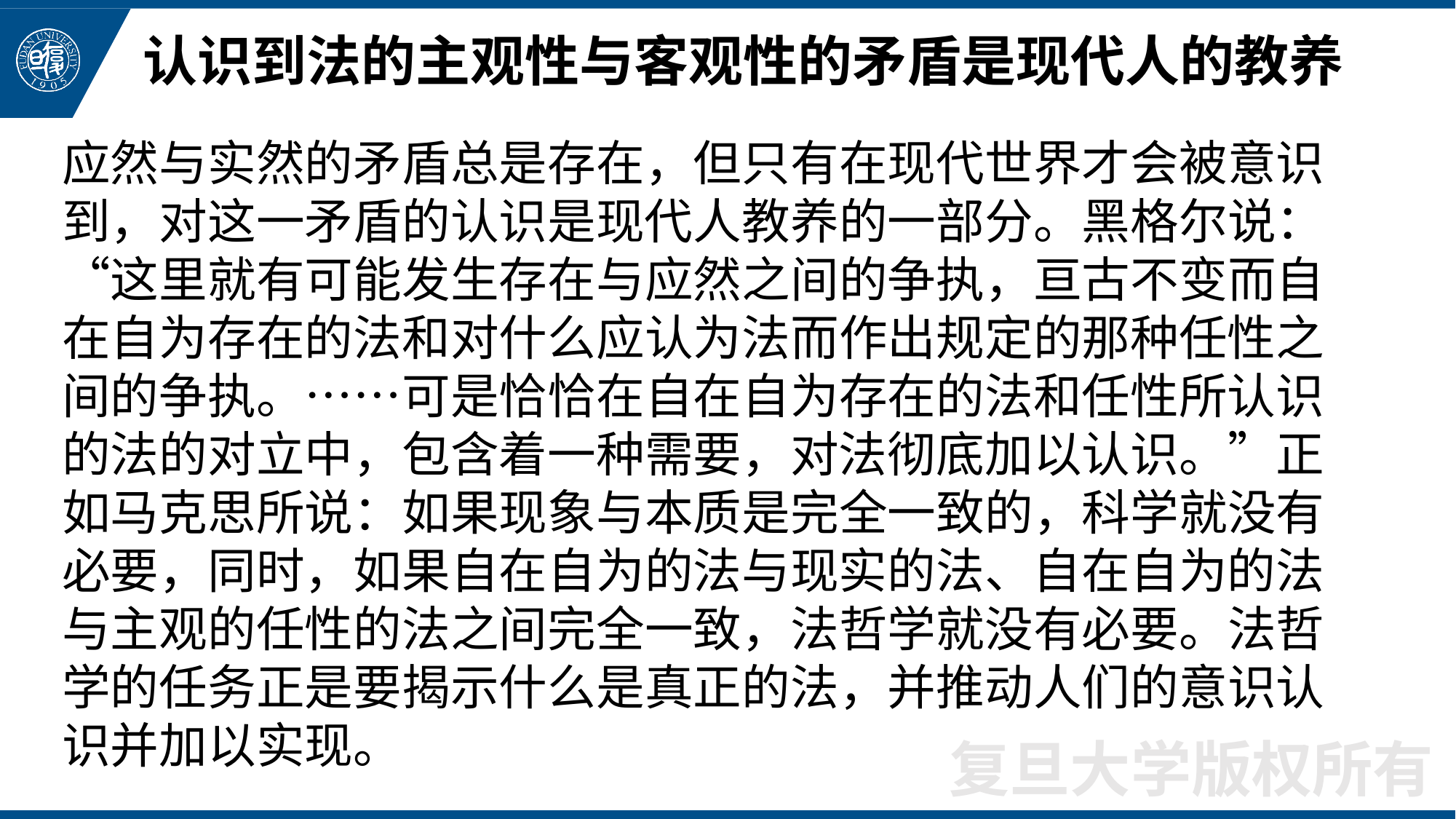

# 认识到法的主观性与客观性的矛盾是现代人的教养
应然与实然的矛盾总是存在，但只有在现代世界才会被意识到，对这一矛盾的认识是现代人教养的一部分。黑格尔说：“这里就有可能发生存在与应然之间的争执，亘古不变而自在自为存在的法和对什么应认为法而作出规定的那种任性之间的争执。……可是恰恰在自在自为存在的法和任性所认识的法的对立中，包含着一种需要，对法彻底加以认识。”正如马克思所说：如果现象与本质是完全一致的，科学就没有必要，同时，如果自在自为的法与现实的法、自在自为的法与主观的任性的法之间完全一致，法哲学就没有必要。法哲学的任务正是要揭示什么是真正的法，并推动人们的意识认识并加以实现。